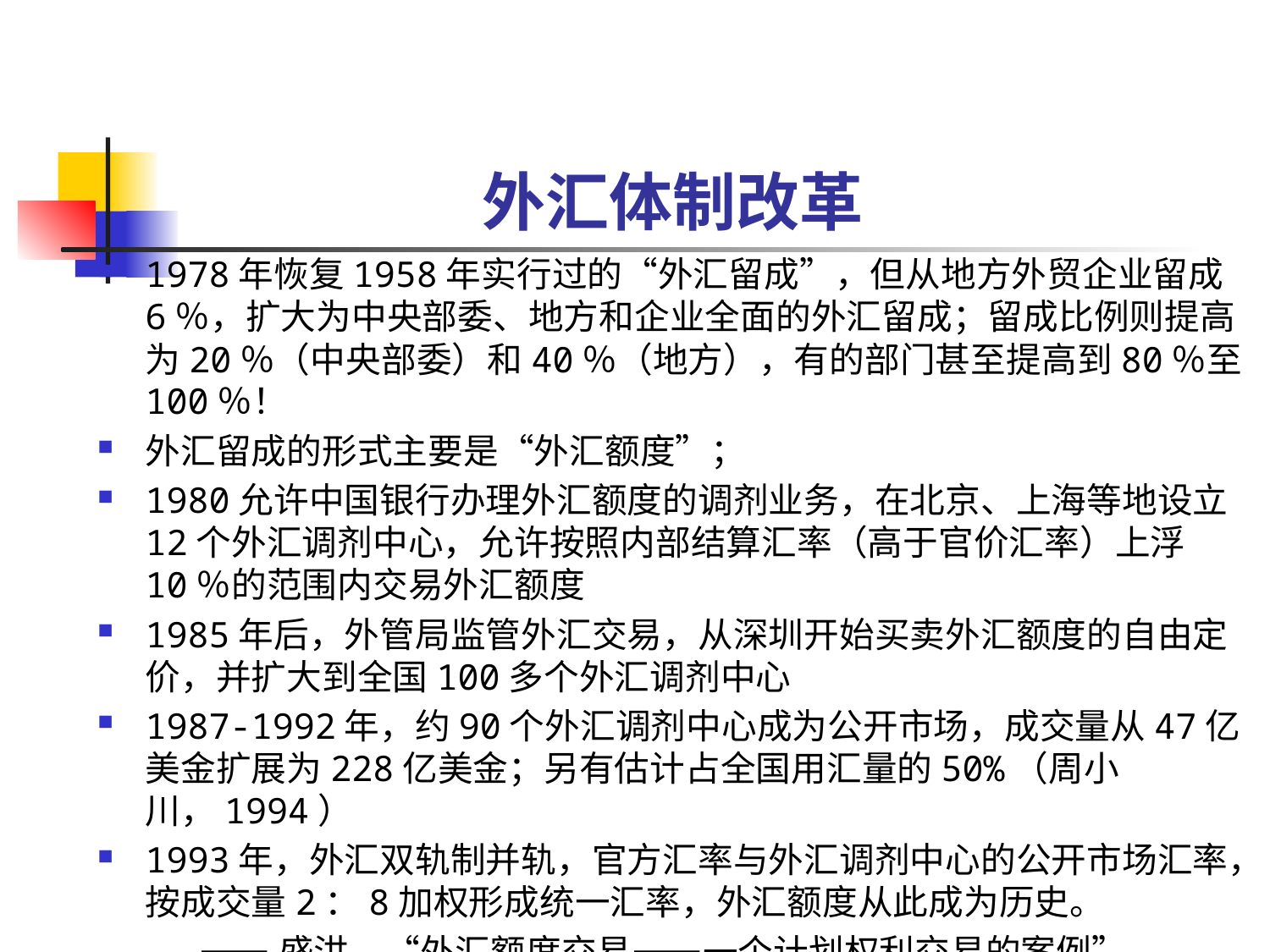

# 外汇体制改革
1978年恢复1958年实行过的“外汇留成”，但从地方外贸企业留成6％，扩大为中央部委、地方和企业全面的外汇留成；留成比例则提高为20％（中央部委）和40％（地方），有的部门甚至提高到80％至100％！
外汇留成的形式主要是“外汇额度”；
1980允许中国银行办理外汇额度的调剂业务，在北京、上海等地设立12个外汇调剂中心，允许按照内部结算汇率（高于官价汇率）上浮10％的范围内交易外汇额度
1985年后，外管局监管外汇交易，从深圳开始买卖外汇额度的自由定价，并扩大到全国100多个外汇调剂中心
1987-1992年，约90个外汇调剂中心成为公开市场，成交量从47亿美金扩展为228亿美金；另有估计占全国用汇量的50%（周小川，1994）
1993年，外汇双轨制并轨，官方汇率与外汇调剂中心的公开市场汇率，按成交量2：8加权形成统一汇率，外汇额度从此成为历史。
             ——盛洪，“外汇额度交易——一个计划权利交易的案例”
              《中国制度变迁的案例研究》（第1集），上海人民出版社